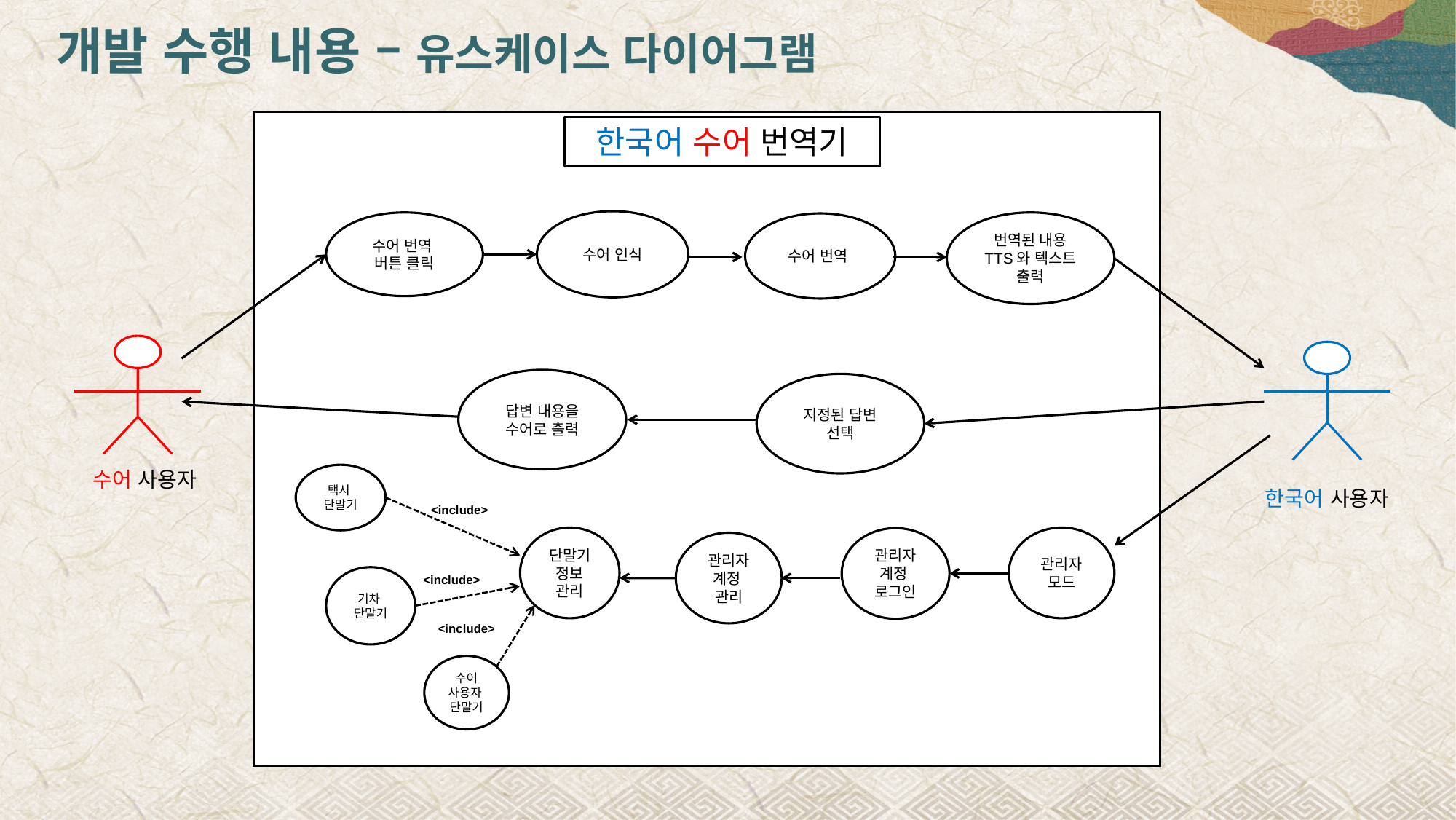

개발 수행 내용 – 유스케이스 다이어그램
ㄹ
한국어 수어 번역기
수어 인식
수어 번역
버튼 클릭
번역된 내용
TTS와 텍스트
출력
수어 번역

답변 내용을 수어로 출력
지정된 답변 선택
수어 사용자
택시
단말기
한국어 사용자
<include>
단말기 정보 관리
관리자 모드
관리자 계정
로그인
관리자 계정
관리
기차
단말기
<include>
<include>
수어
사용자
단말기